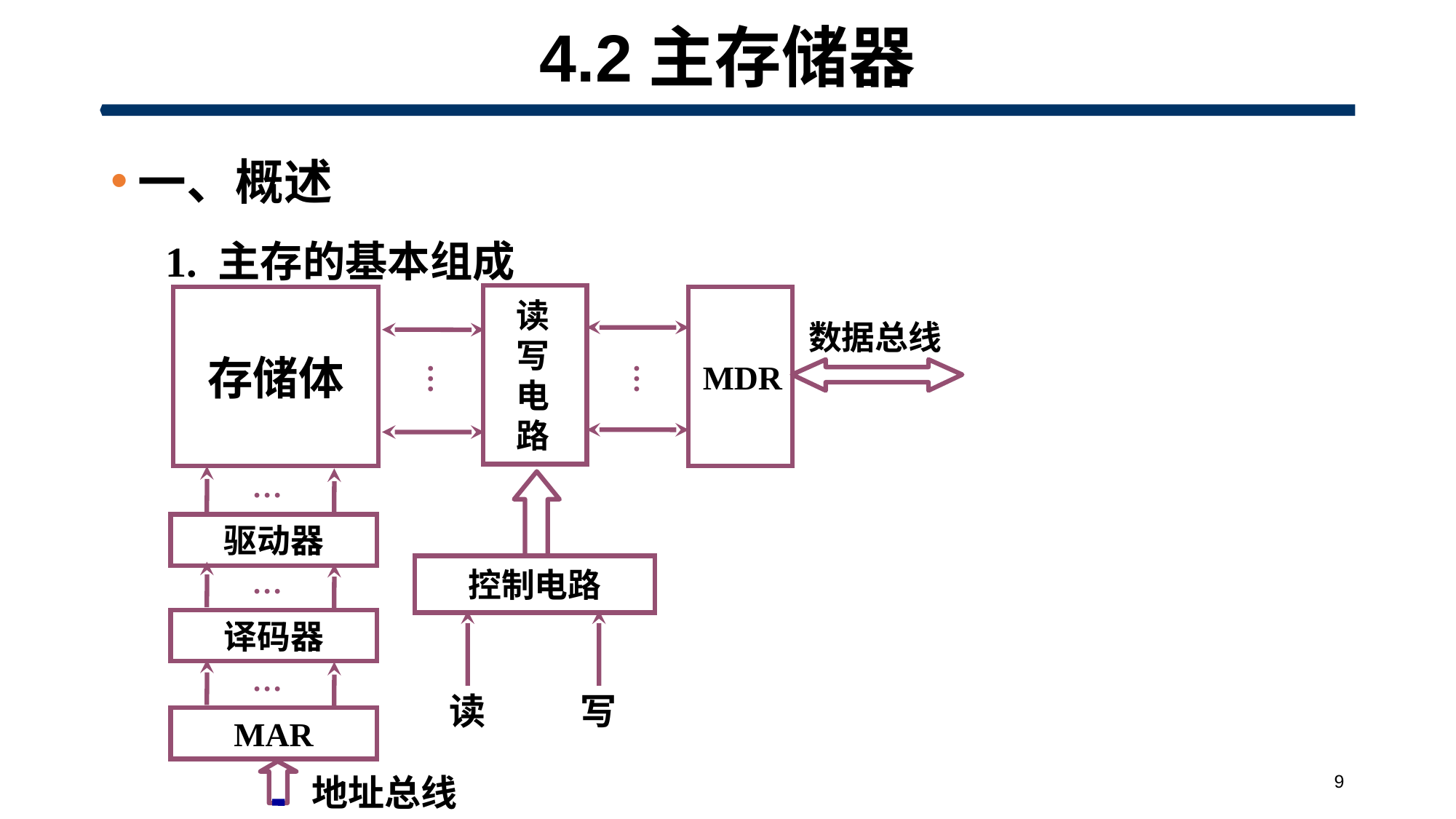

# 4.2主存储器
一、概述
1. 主存的基本组成

读
写
电
路

存储体

MDR
数据总线

驱动器

控制电路

译码器

读

写

MAR

地址总线

…
…
…
…
…
9